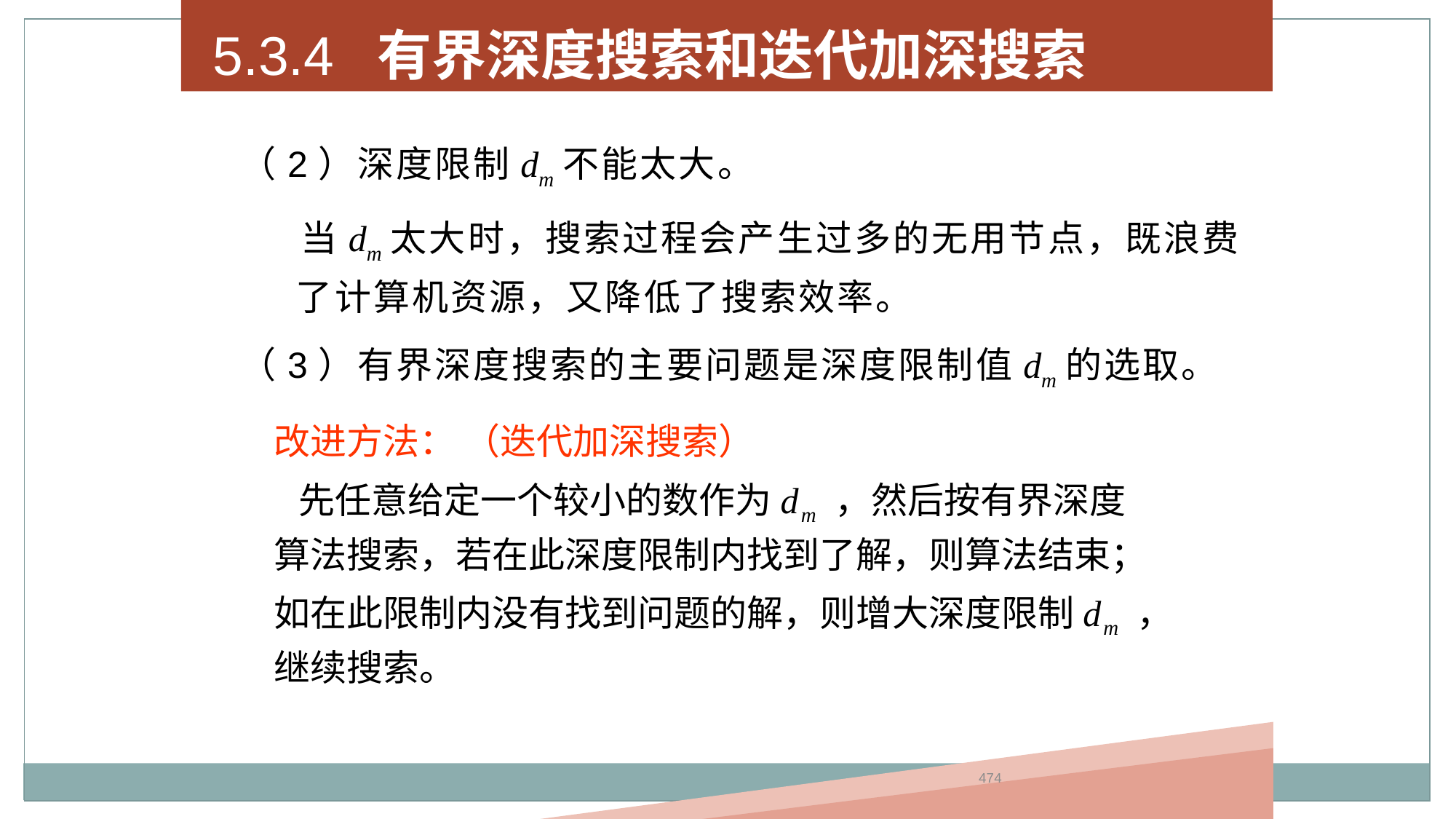

5.3.4  有界深度搜索和迭代加深搜索
（2）深度限制dm不能太大。
     当dm太大时，搜索过程会产生过多的无用节点，既浪费了计算机资源，又降低了搜索效率。
（3）有界深度搜索的主要问题是深度限制值dm的选取。
改进方法： （迭代加深搜索）
  先任意给定一个较小的数作为dm ，然后按有界深度
算法搜索，若在此深度限制内找到了解，则算法结束；
如在此限制内没有找到问题的解，则增大深度限制dm ，
继续搜索。

474